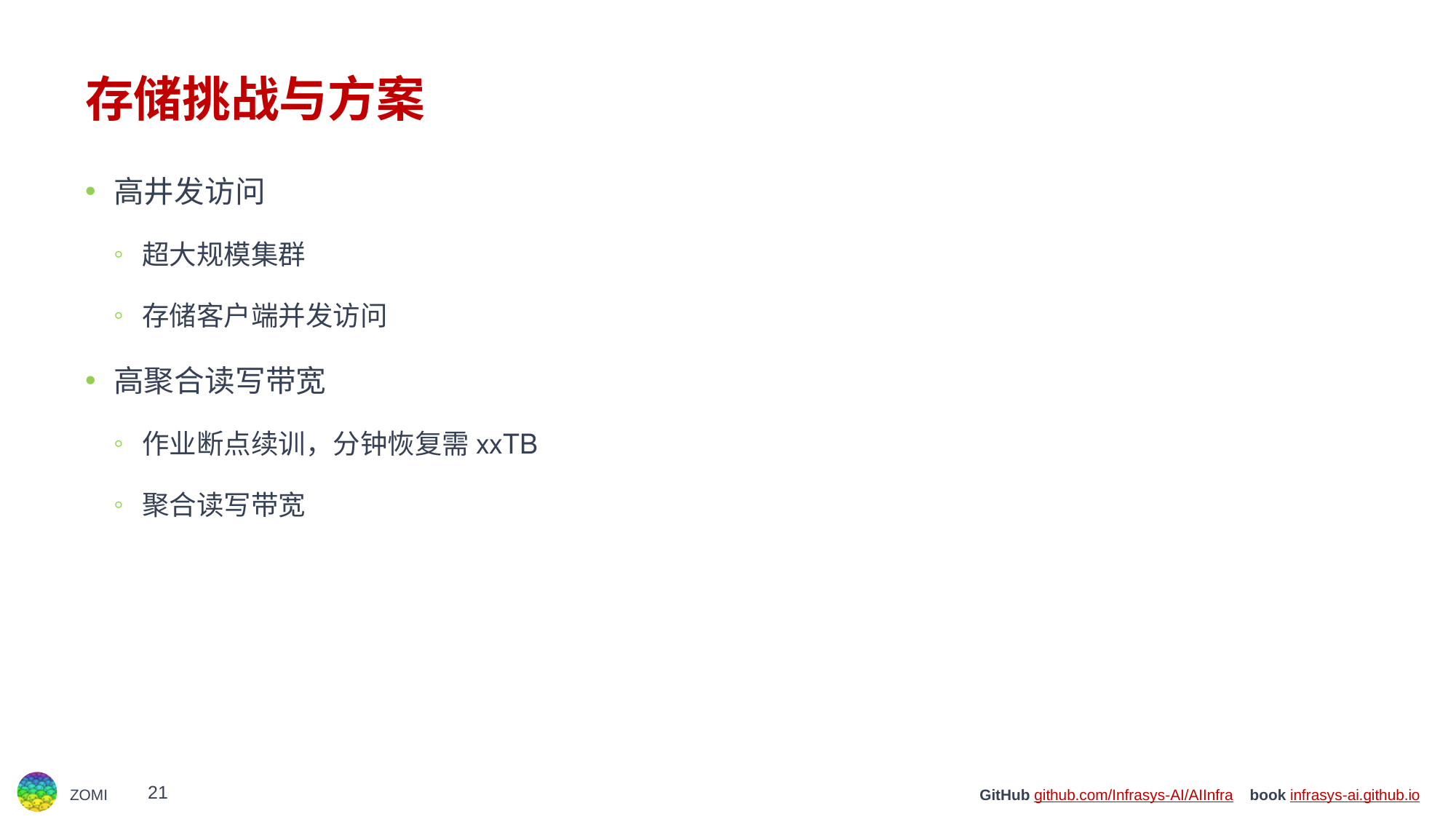

# 存储挑战与方案
高井发访问
超大规模集群
存储客户端并发访问
高聚合读写带宽
作业断点续训，分钟恢复需xxTB
聚合读写带宽